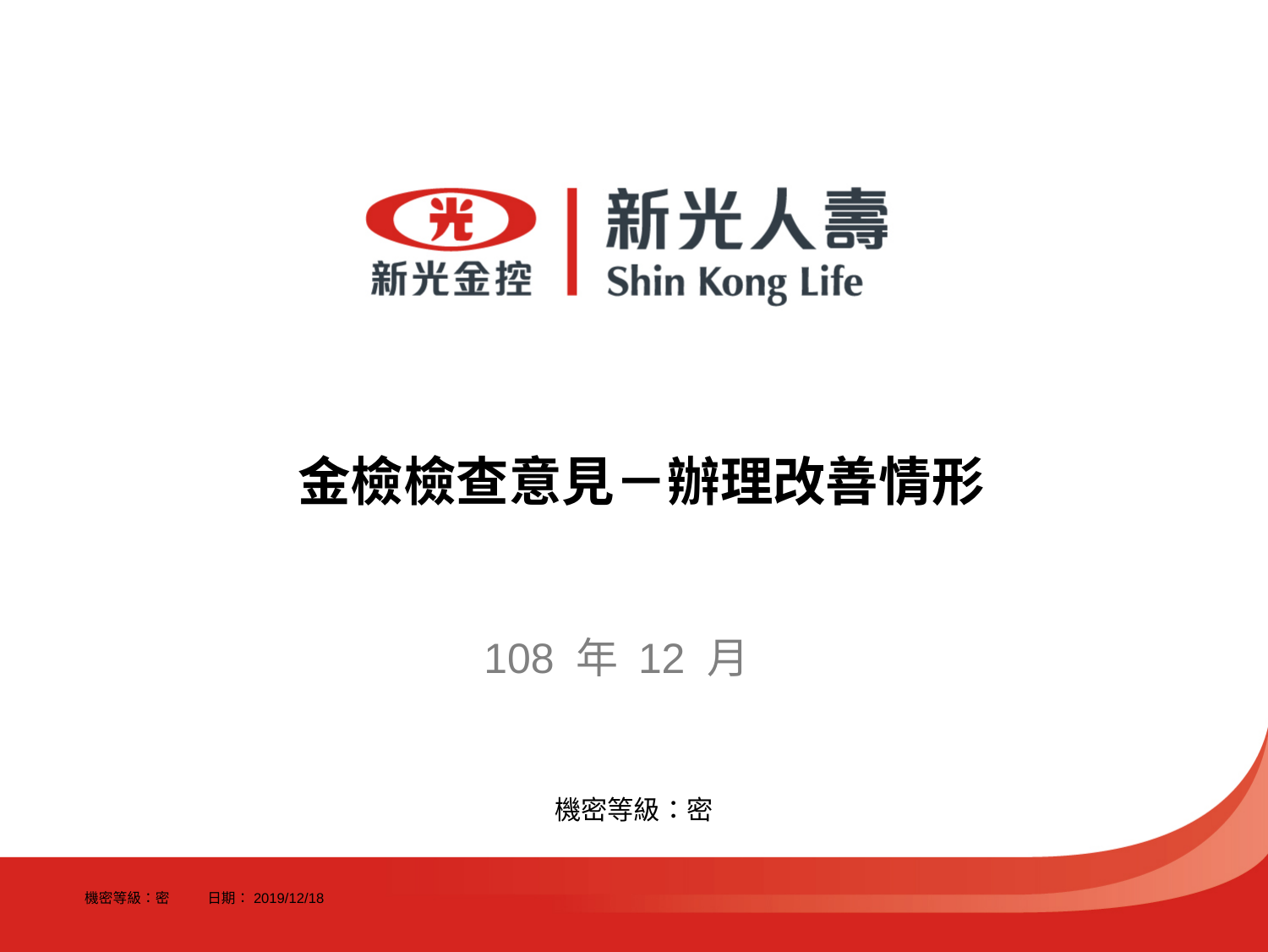

金檢檢查意見－辦理改善情形
108 年 12 月
機密等級：密
機密等級：密            日期：2019/12/18